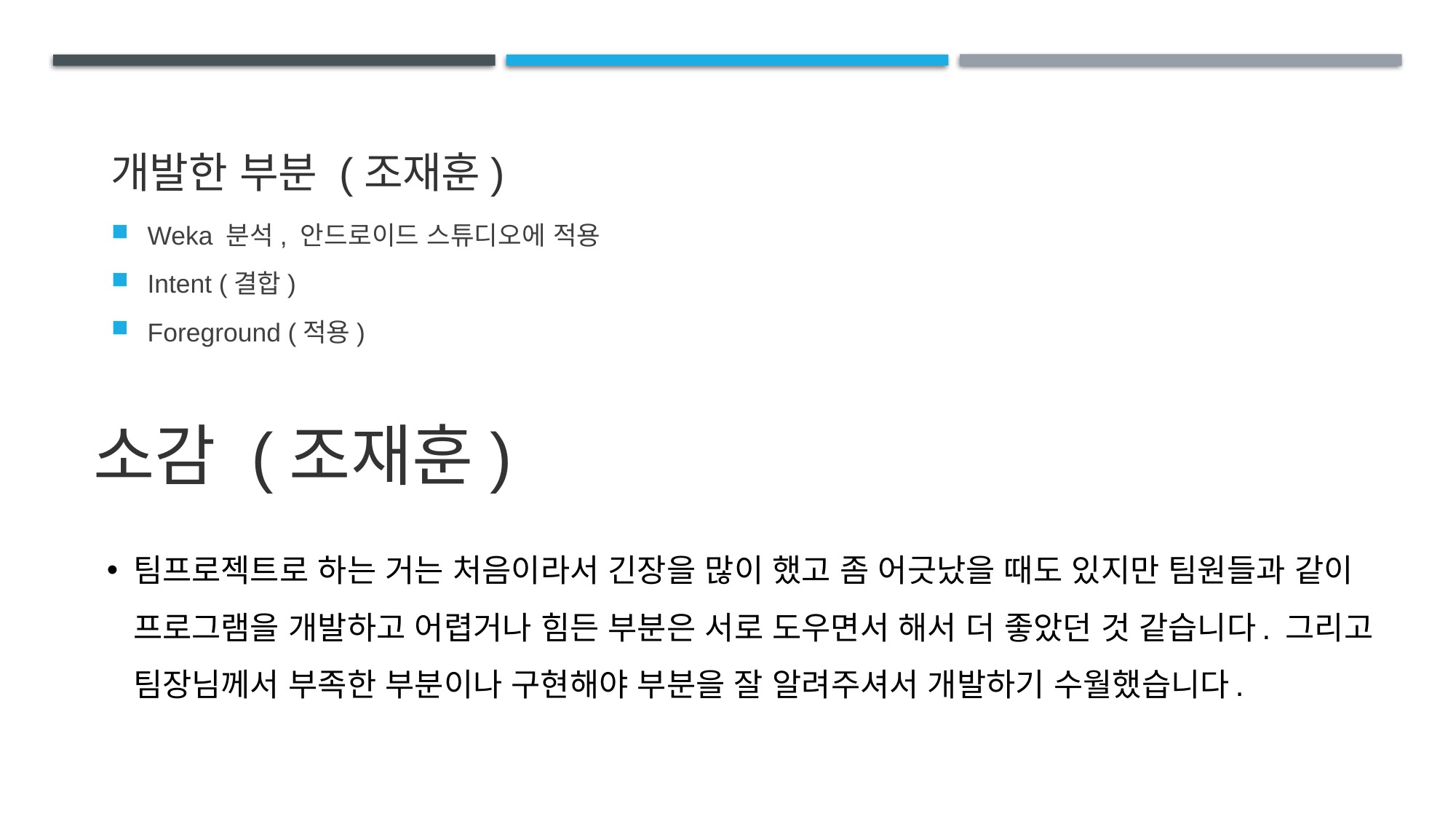

# 개발한 부분 (조재훈)
Weka 분석, 안드로이드 스튜디오에 적용
Intent (결합)
Foreground (적용)

소감 (조재훈)
팀프로젝트로 하는 거는 처음이라서 긴장을 많이 했고 좀 어긋났을 때도 있지만 팀원들과 같이 프로그램을 개발하고 어렵거나 힘든 부분은 서로 도우면서 해서 더 좋았던 것 같습니다. 그리고 팀장님께서 부족한 부분이나 구현해야 부분을 잘 알려주셔서 개발하기 수월했습니다.